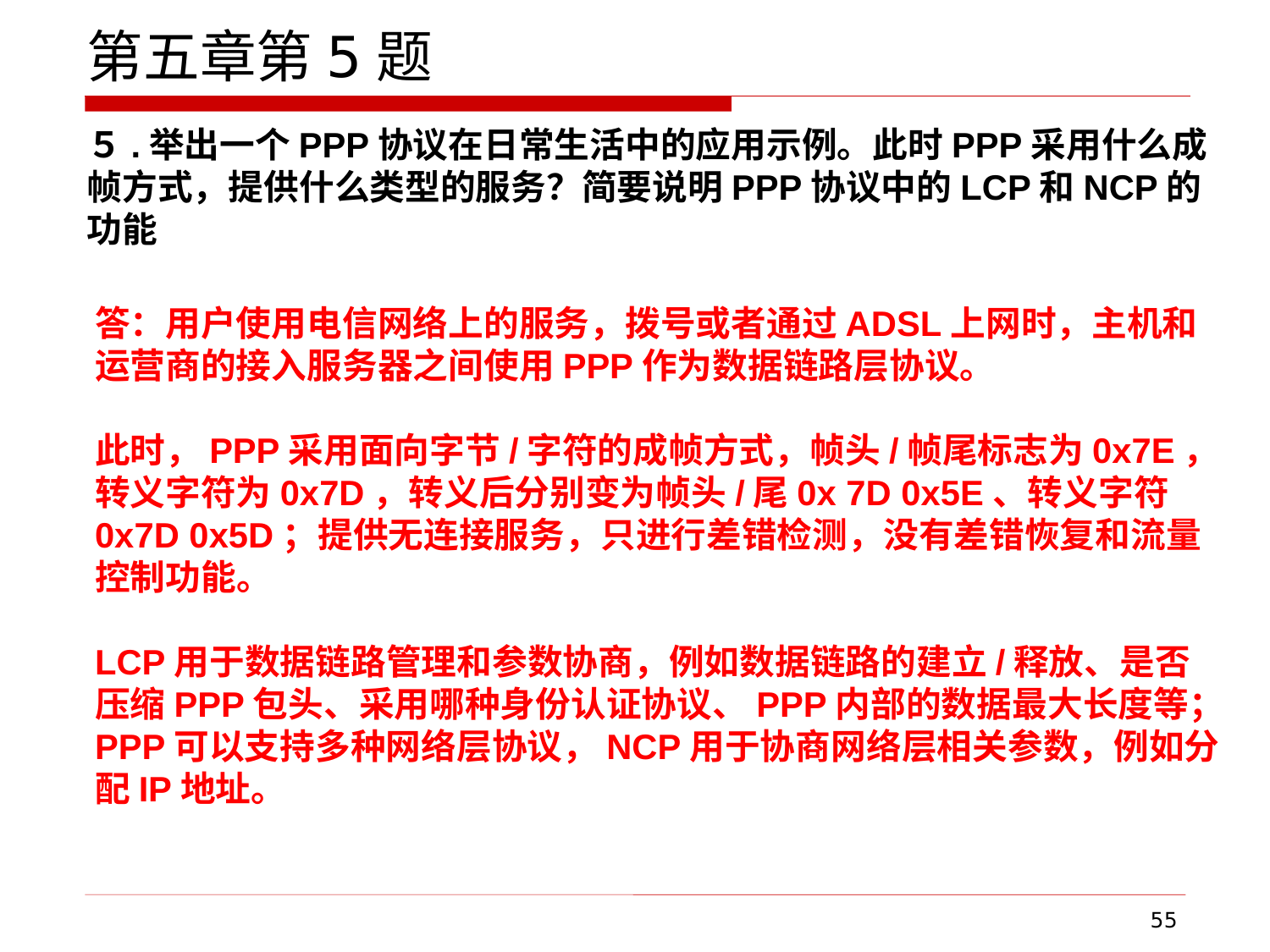

第五章第5题
５.举出一个PPP协议在日常生活中的应用示例。此时PPP采用什么成帧方式，提供什么类型的服务？简要说明PPP协议中的LCP和NCP的功能

答：用户使用电信网络上的服务，拨号或者通过ADSL上网时，主机和运营商的接入服务器之间使用PPP作为数据链路层协议。

此时，PPP采用面向字节/字符的成帧方式，帧头/帧尾标志为0x7E，转义字符为0x7D，转义后分别变为帧头/尾0x 7D 0x5E、转义字符0x7D 0x5D；提供无连接服务，只进行差错检测，没有差错恢复和流量控制功能。

LCP用于数据链路管理和参数协商，例如数据链路的建立/释放、是否压缩PPP包头、采用哪种身份认证协议、PPP内部的数据最大长度等；
PPP可以支持多种网络层协议，NCP用于协商网络层相关参数，例如分配IP地址。
55